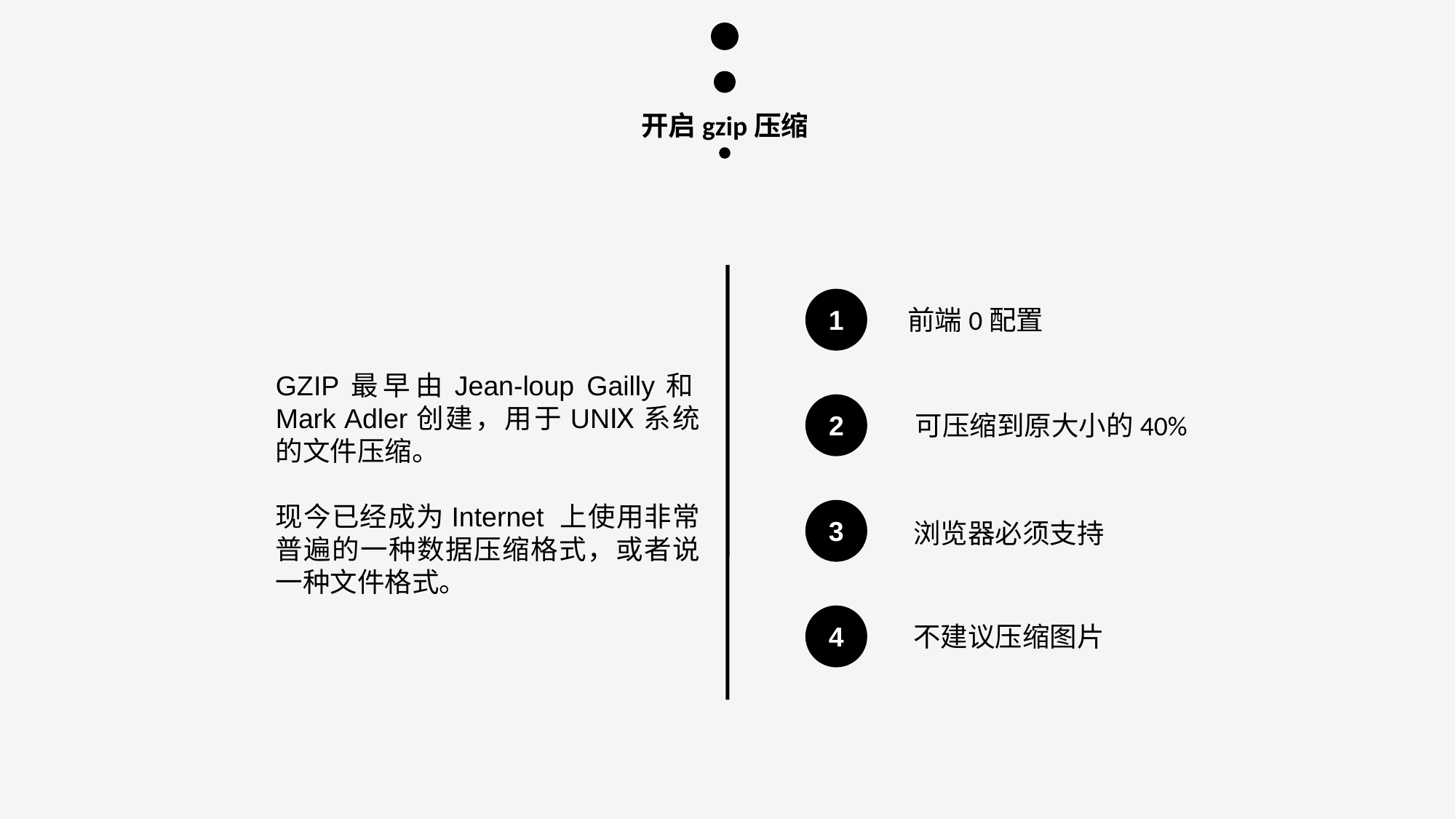

开启gzip压缩

1

GZIP最早由Jean-loup Gailly和Mark Adler创建，用于UNⅨ系统的文件压缩。

现今已经成为Internet 上使用非常普遍的一种数据压缩格式，或者说一种文件格式。
前端0配置

2
可压缩到原大小的40%

3
浏览器必须支持

4
不建议压缩图片